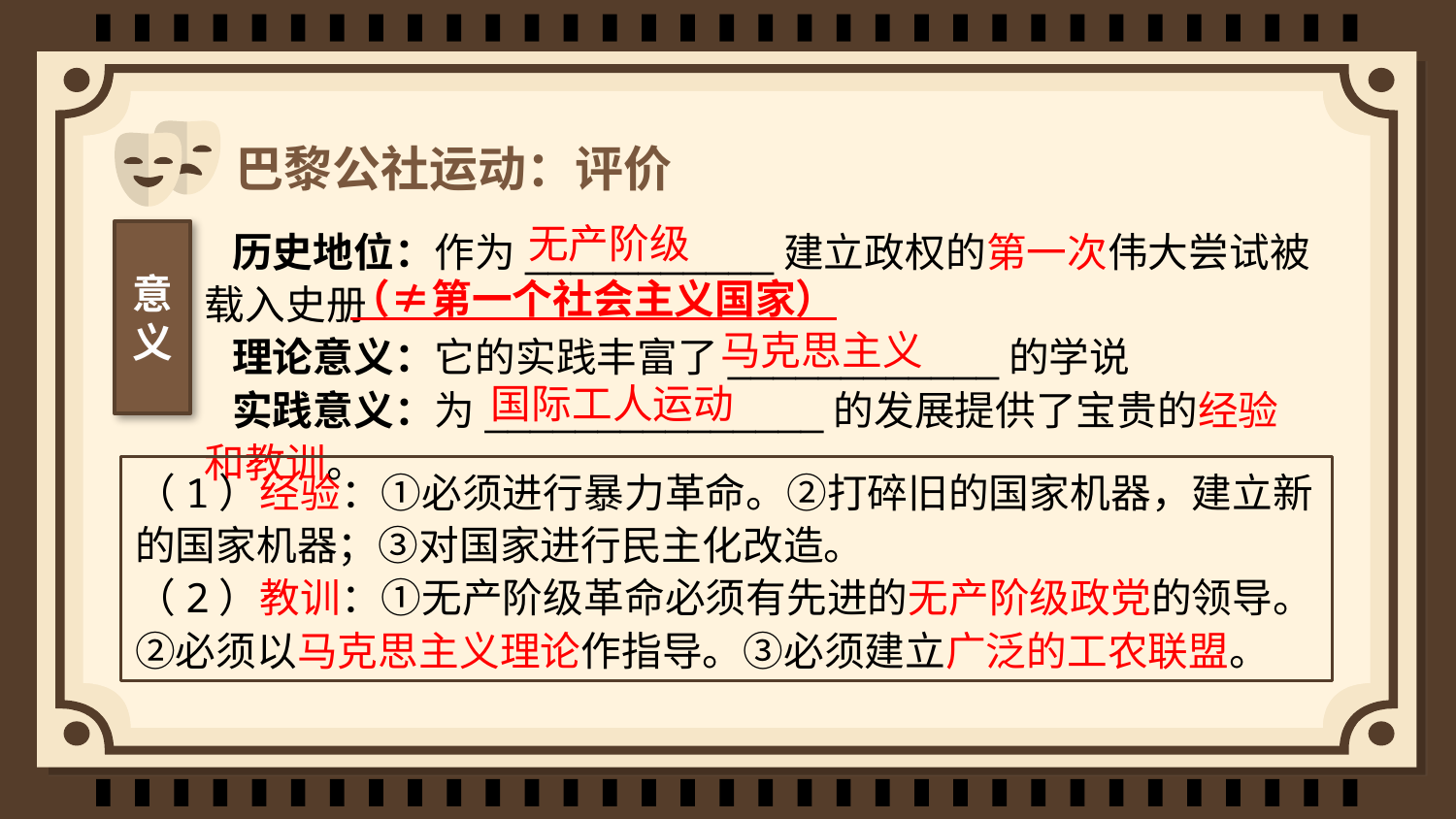

# 巴黎公社运动：评价
无产阶级
  历史地位：作为___________建立政权的第一次伟大尝试被载入史册
  理论意义：它的实践丰富了____________的学说
  实践意义：为_______________的发展提供了宝贵的经验和教训。
意义
（≠第一个社会主义国家）
马克思主义
国际工人运动
（1）经验：①必须进行暴力革命。②打碎旧的国家机器，建立新的国家机器；③对国家进行民主化改造。
（2）教训：①无产阶级革命必须有先进的无产阶级政党的领导。②必须以马克思主义理论作指导。③必须建立广泛的工农联盟。